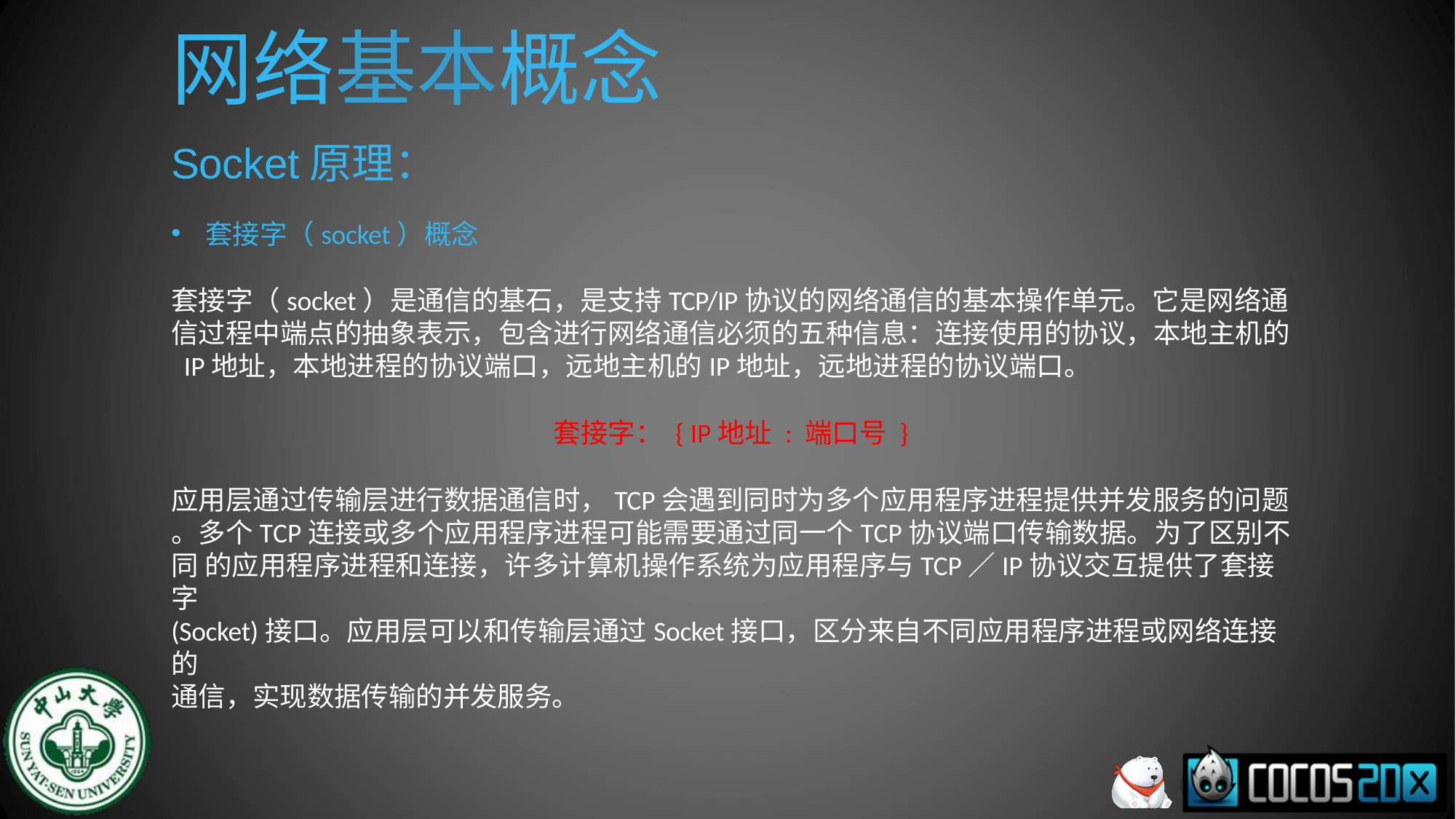

# 网络基本概念
Socket原理：
套接字（socket）概念

套接字（socket）是通信的基石，是支持TCP/IP协议的网络通信的基本操作单元。它是网络通 信过程中端点的抽象表示，包含进行网络通信必须的五种信息：连接使用的协议，本地主机的  IP地址，本地进程的协议端口，远地主机的IP地址，远地进程的协议端口。

套接字： { IP地址 : 端口号 }

应用层通过传输层进行数据通信时，TCP会遇到同时为多个应用程序进程提供并发服务的问题
。多个TCP连接或多个应用程序进程可能需要通过同一个TCP协议端口传输数据。为了区别不同 的应用程序进程和连接，许多计算机操作系统为应用程序与TCP／IP协议交互提供了套接字
(Socket)接口。应用层可以和传输层通过Socket接口，区分来自不同应用程序进程或网络连接的
通信，实现数据传输的并发服务。